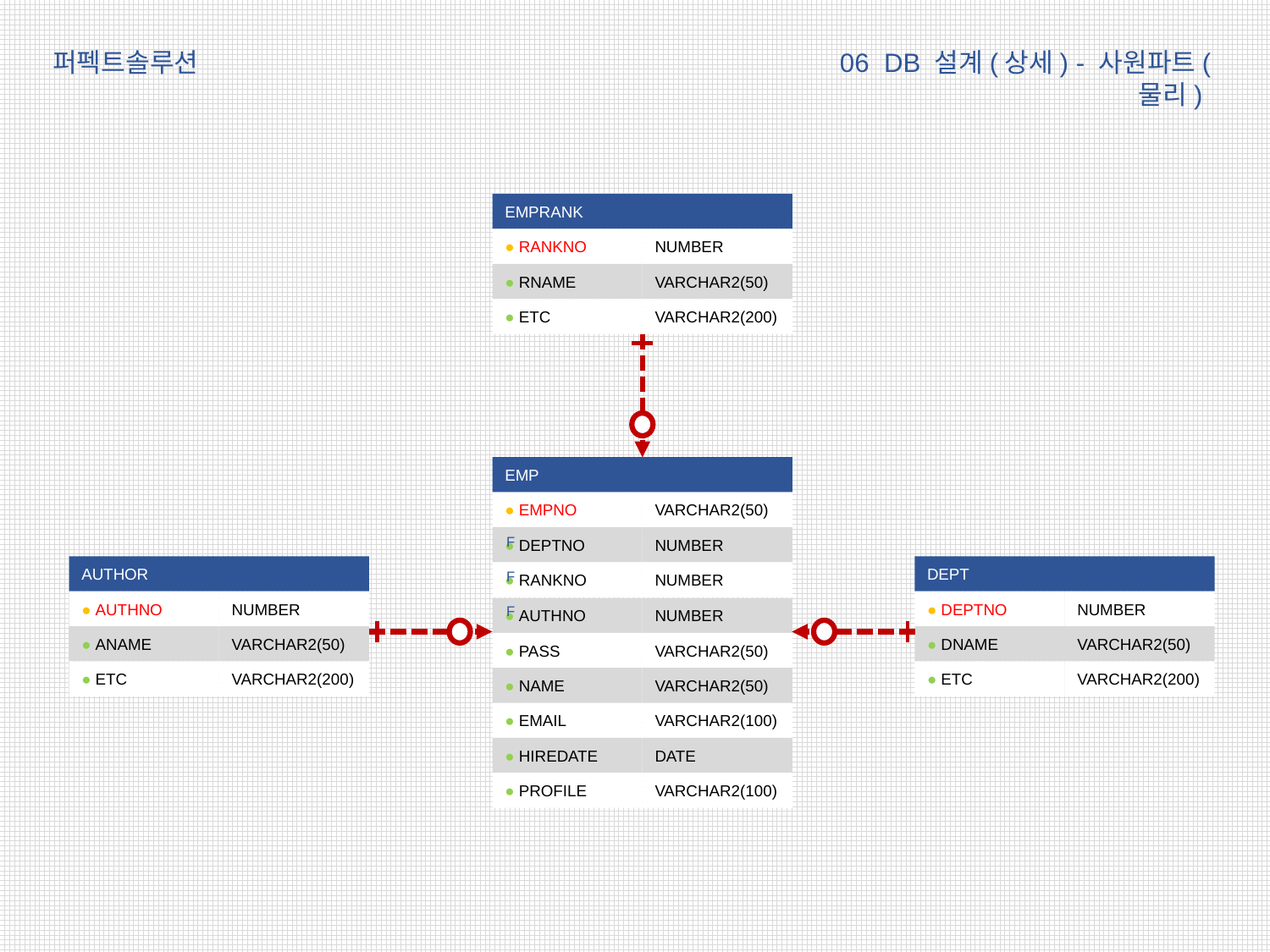

06  DB 설계(상세) - 사원파트(물리)
퍼펙트솔루션
EMPRANK
NUMBER
● RANKNO
● RNAME
VARCHAR2(50)
● ETC
VARCHAR2(200)

EMP
VARCHAR2(50)
● EMPNO
F
● DEPTNO
NUMBER
AUTHOR
DEPT
F
● RANKNO
NUMBER
NUMBER
NUMBER
● AUTHNO
● DEPTNO
F
● AUTHNO
NUMBER

● ANAME
VARCHAR2(50)
● DNAME
VARCHAR2(50)
● PASS
VARCHAR2(50)
● ETC
VARCHAR2(200)
● ETC
VARCHAR2(200)
● NAME
VARCHAR2(50)
● EMAIL
VARCHAR2(100)
● HIREDATE
DATE
● PROFILE
VARCHAR2(100)